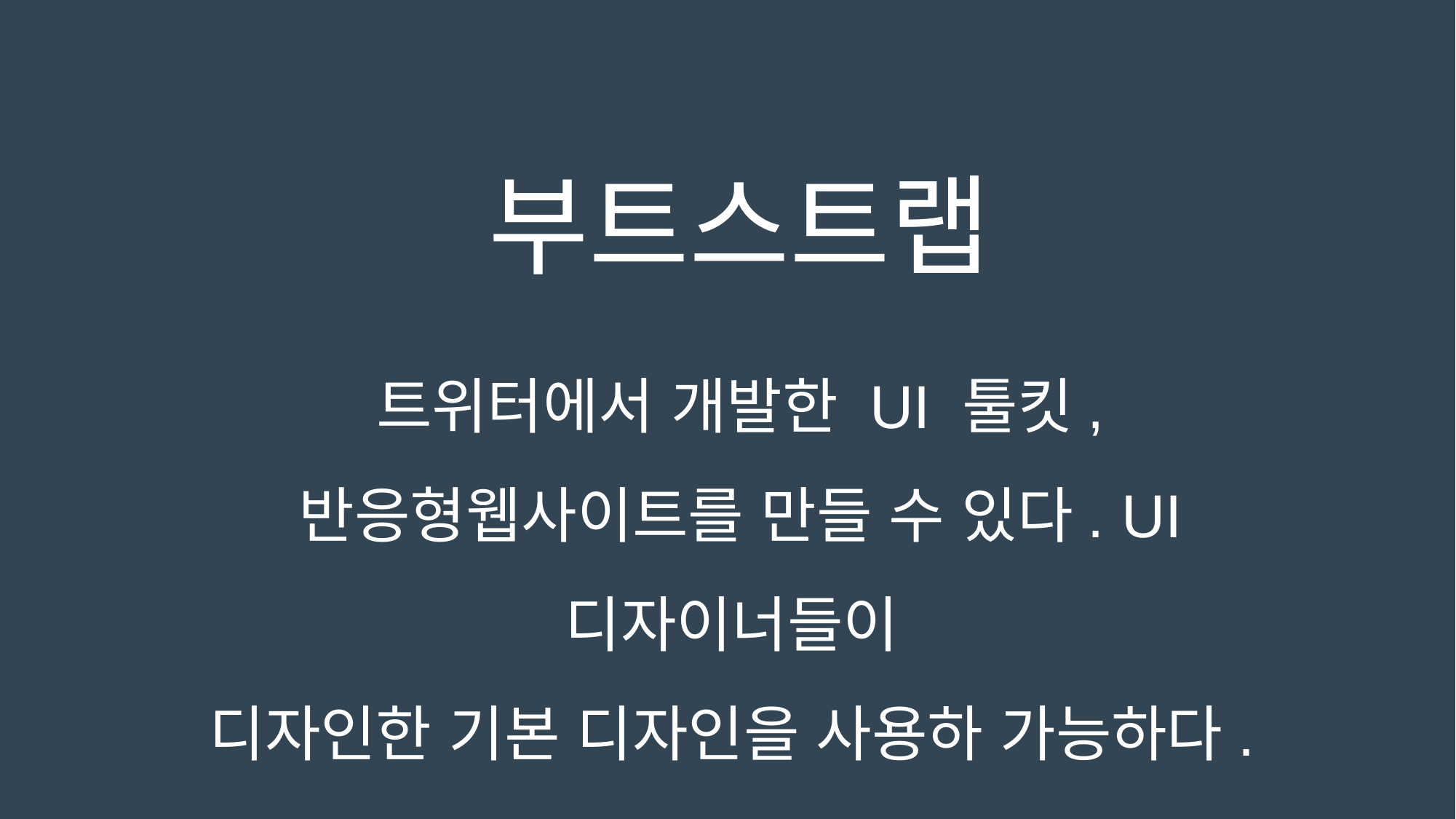

부트스트랩
트위터에서 개발한 UI 툴킷, 반응형웹사이트를 만들 수 있다. UI 디자이너들이
디자인한 기본 디자인을 사용하 가능하다.